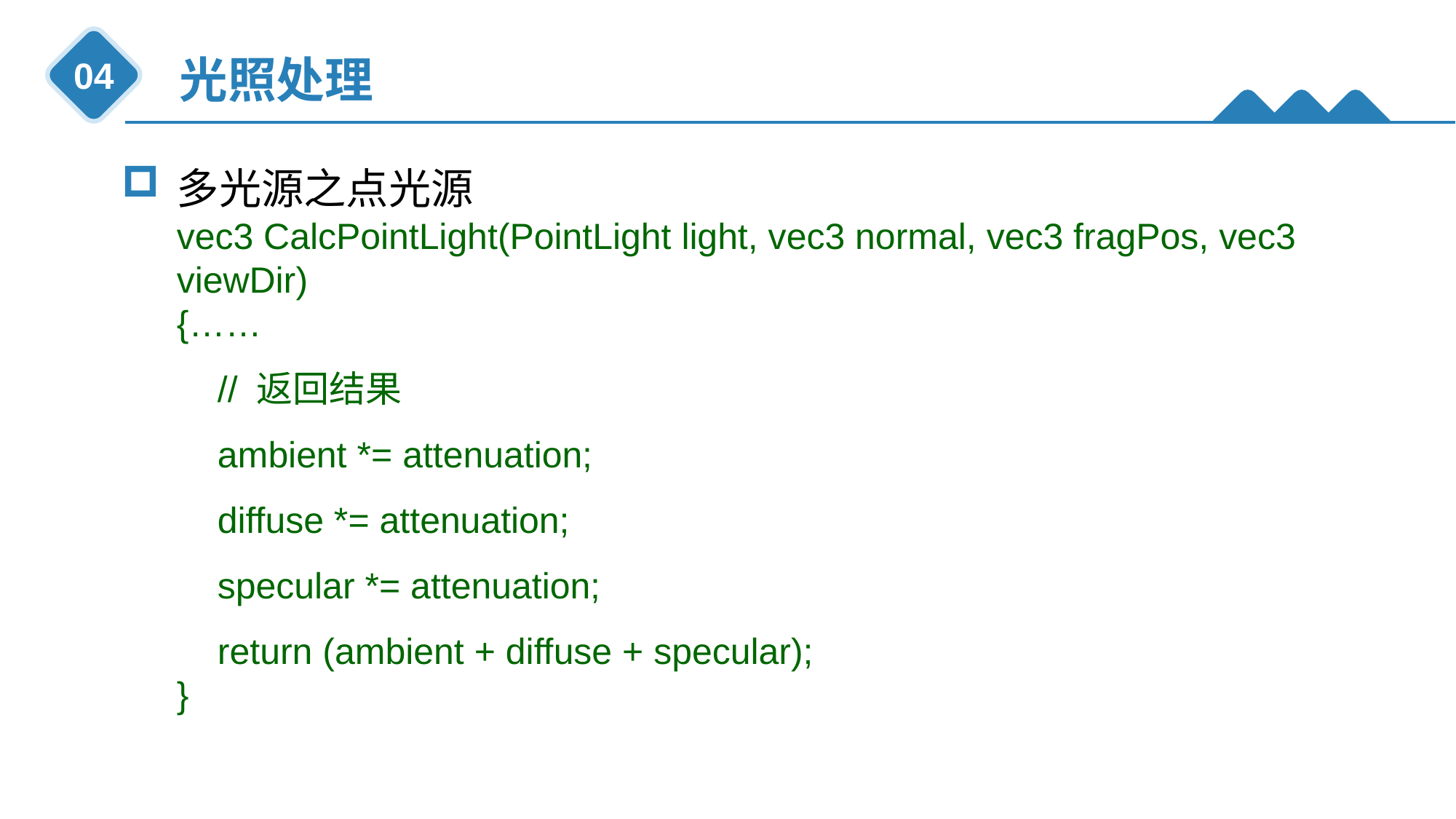

光照处理
04

多光源之点光源
vec3 CalcPointLight(PointLight light, vec3 normal, vec3 fragPos, vec3 viewDir)
{……
    // 返回结果
    ambient *= attenuation;
    diffuse *= attenuation;
    specular *= attenuation;
    return (ambient + diffuse + specular);
}